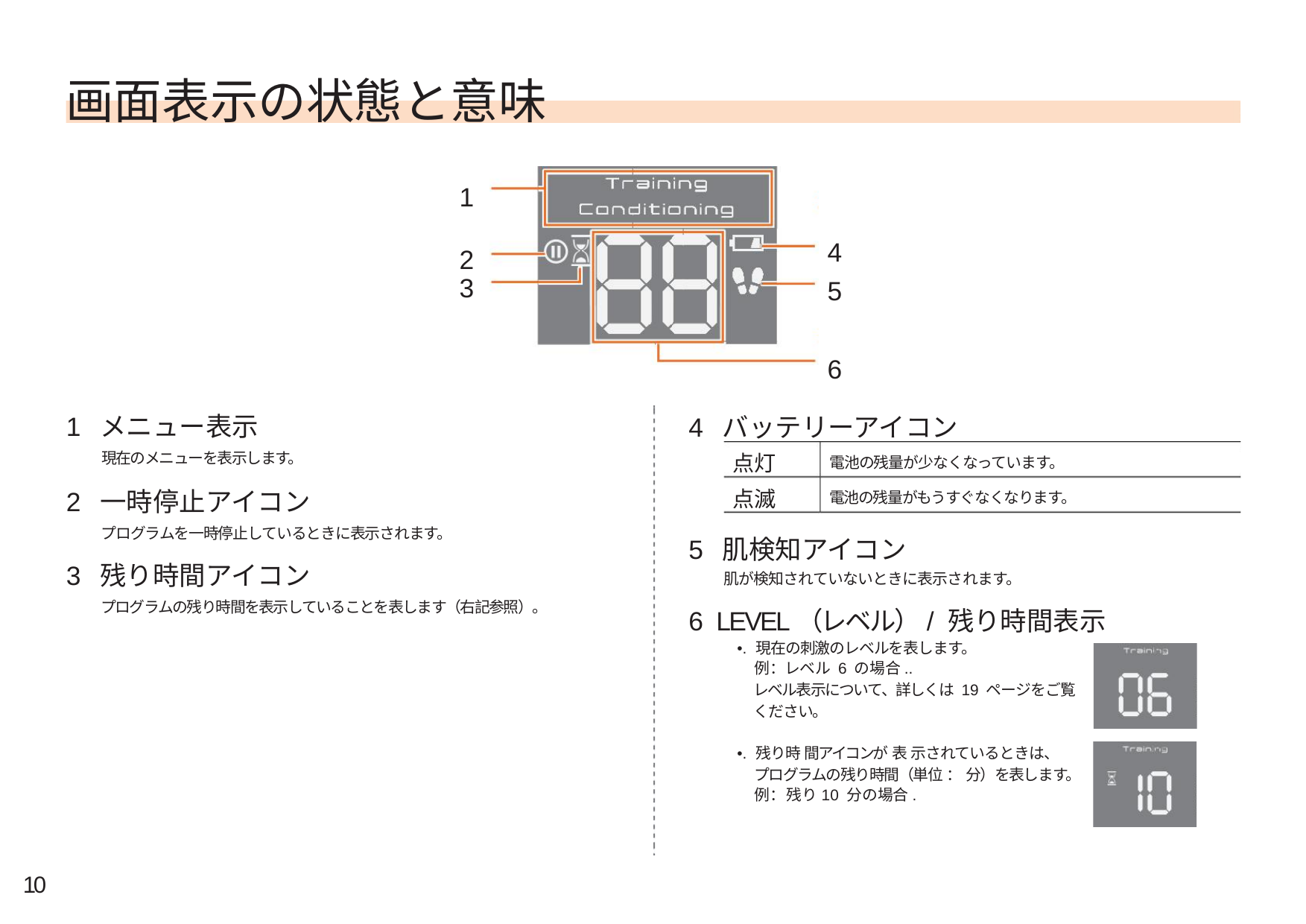

画面表示の状態と意味

1
2
4
5
3
6
1 メニュー表示
4 バッテリーアイコン

点灯

現在のメニューを表示します。
電池の残量が少なくなっています。
2 一時停止アイコン
点滅
電池の残量がもうすぐなくなります。
プログラムを一時停止しているときに表示されます。
5 肌検知アイコン
3 残り時間アイコン
肌が検知されていないときに表示されます。
プログラムの残り時間を表示していることを表します（右記参照）。
6 LEVEL（レベル）/ 残り時間表示
•. 現在の刺激のレベルを表します。
例：レベル 6 の場合..

レベル表示について、詳しくは 19 ページをご覧
ください。
•. 残り時 間アイコンが 表 示されているときは、
プログラムの残り時間（単位 ： 分）を表します。
例：残り10 分の場合.

10